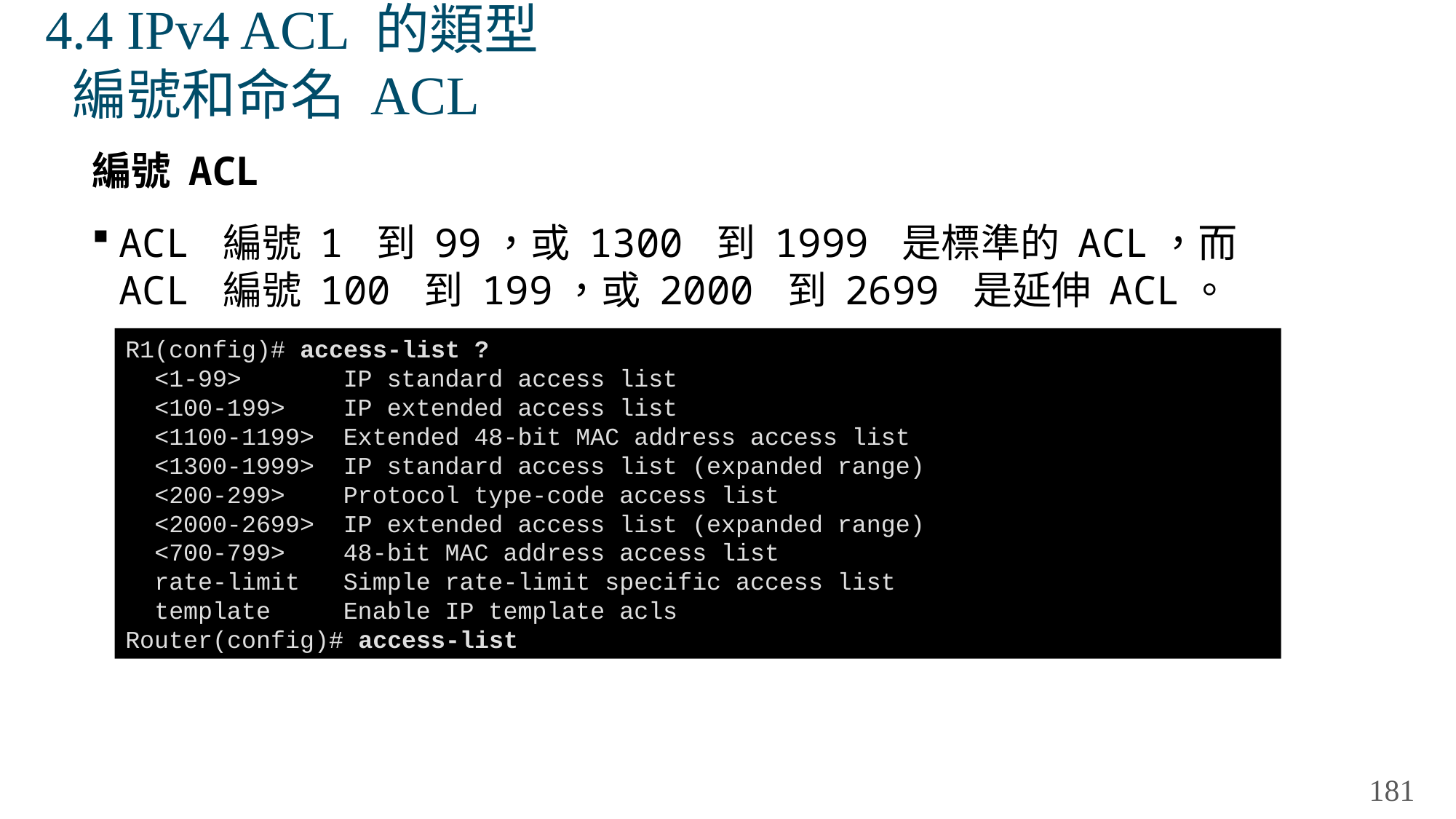

# 4.4 IPv4 ACL 的類型 編號和命名 ACL
編號 ACL
ACL 編號 1 到 99，或 1300 到 1999 是標準的 ACL，而 ACL 編號 100 到 199，或 2000 到 2699 是延伸 ACL。

R1(config)# access-list ?
  <1-99>       IP standard access list
  <100-199>    IP extended access list
  <1100-1199>  Extended 48-bit MAC address access list
  <1300-1999>  IP standard access list (expanded range)
  <200-299>    Protocol type-code access list
  <2000-2699>  IP extended access list (expanded range)
  <700-799>    48-bit MAC address access list
  rate-limit   Simple rate-limit specific access list
  template     Enable IP template acls
Router(config)# access-list
181